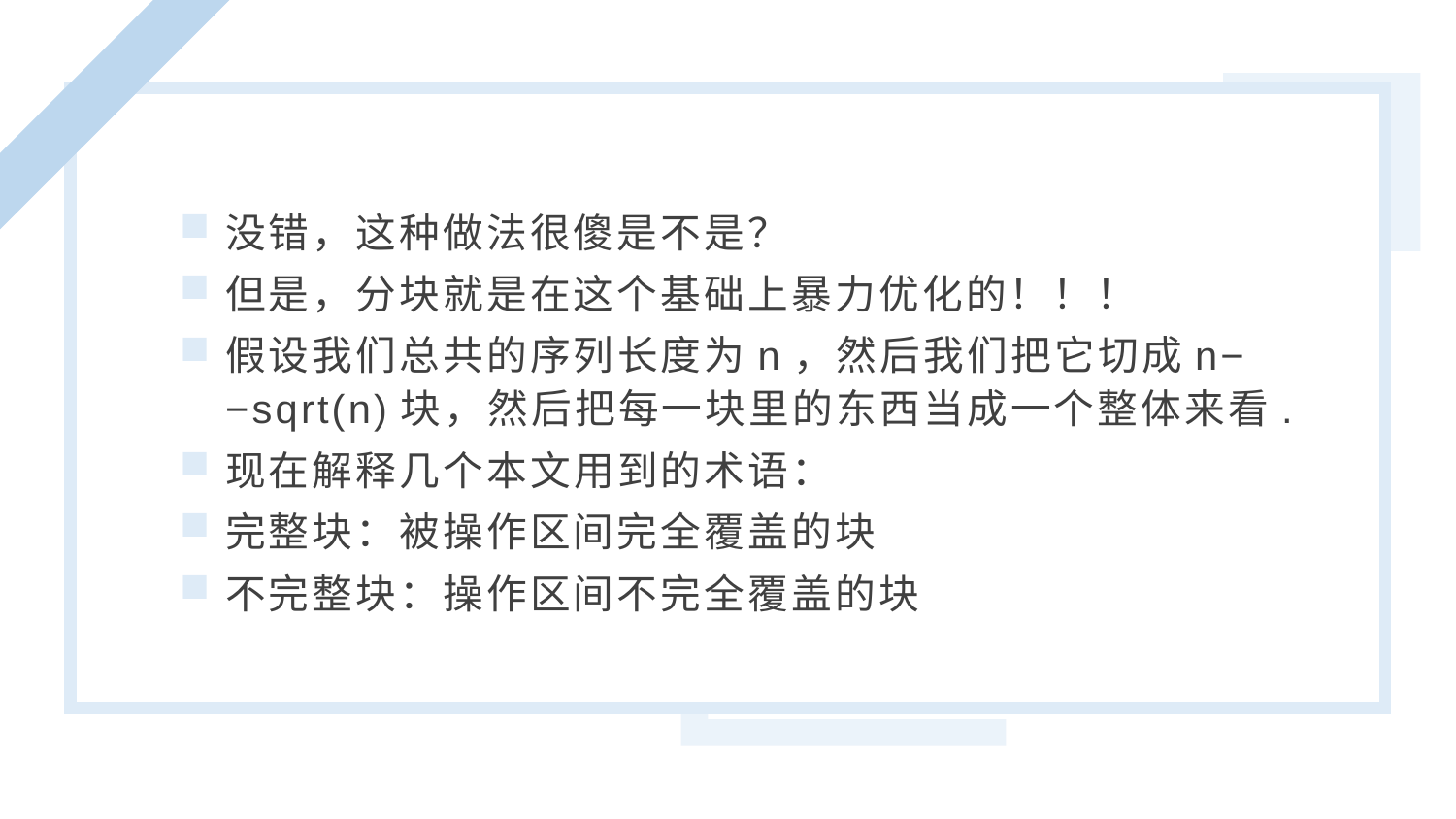

没错，这种做法很傻是不是？
但是，分块就是在这个基础上暴力优化的！！！
假设我们总共的序列长度为n，然后我们把它切成n−−sqrt(n)块，然后把每一块里的东西当成一个整体来看.
现在解释几个本文用到的术语：
完整块：被操作区间完全覆盖的块
不完整块：操作区间不完全覆盖的块